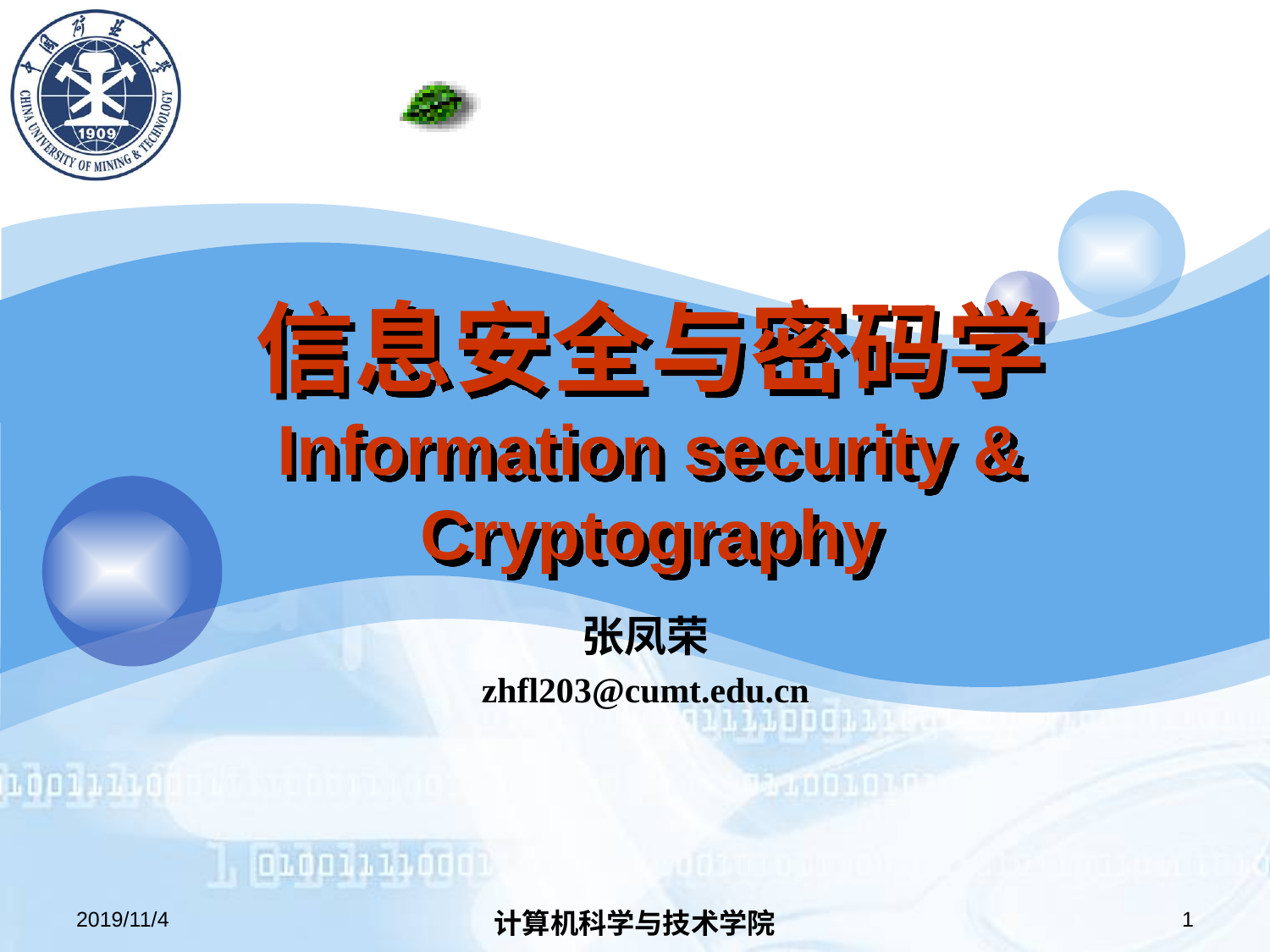

# 信息安全与密码学 Information security & Cryptography
张凤荣
zhfl203@cumt.edu.cn
2019/11/4
计算机科学与技术学院
1